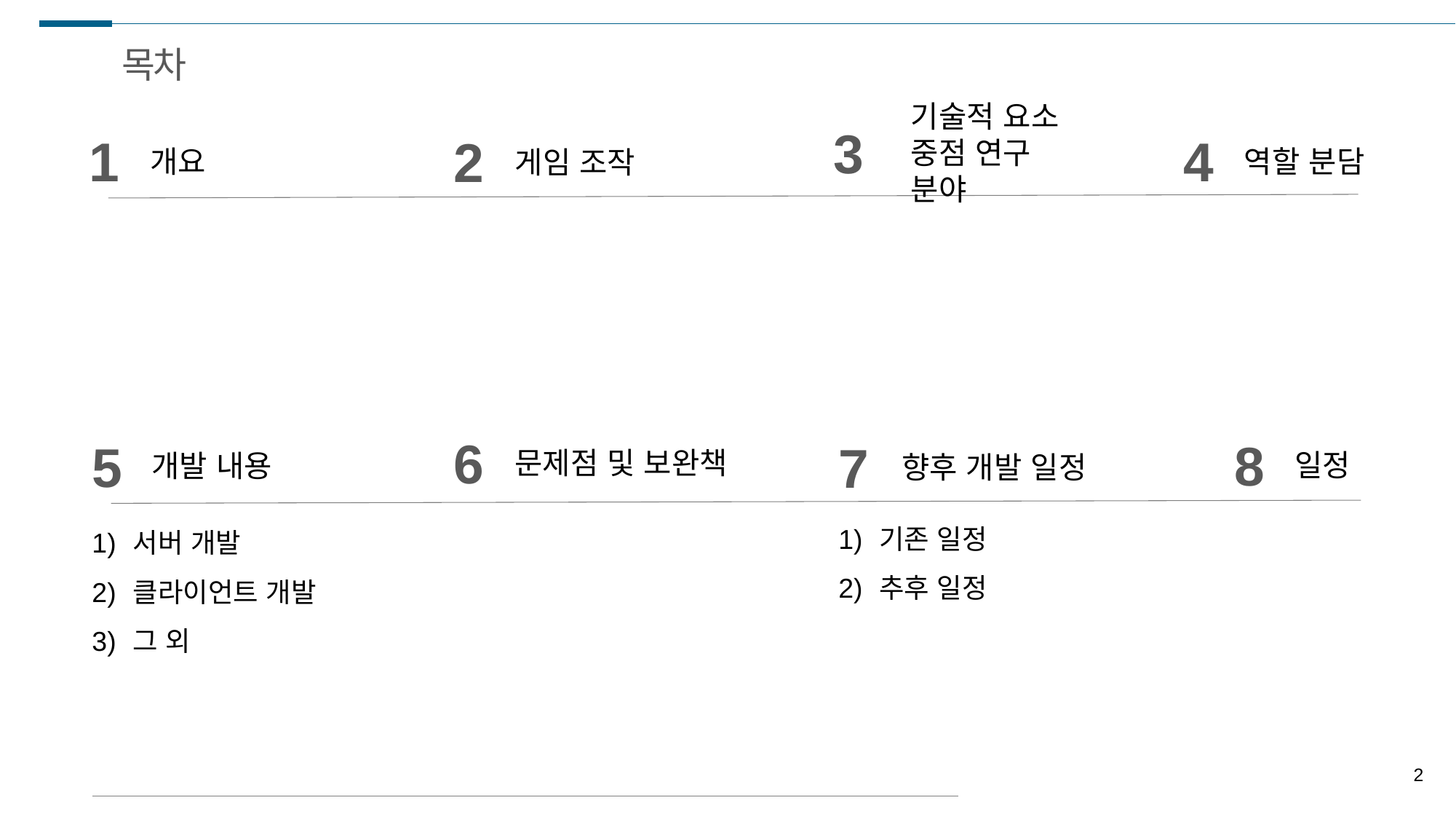

목차
기술적 요소
중점 연구 분야
3
4
역할 분담
1
개요
2
게임 조작
6
문제점 및 보완책
8
일정
5
개발 내용
7
향후 개발 일정
기존 일정
추후 일정
서버 개발
클라이언트 개발
그 외
2